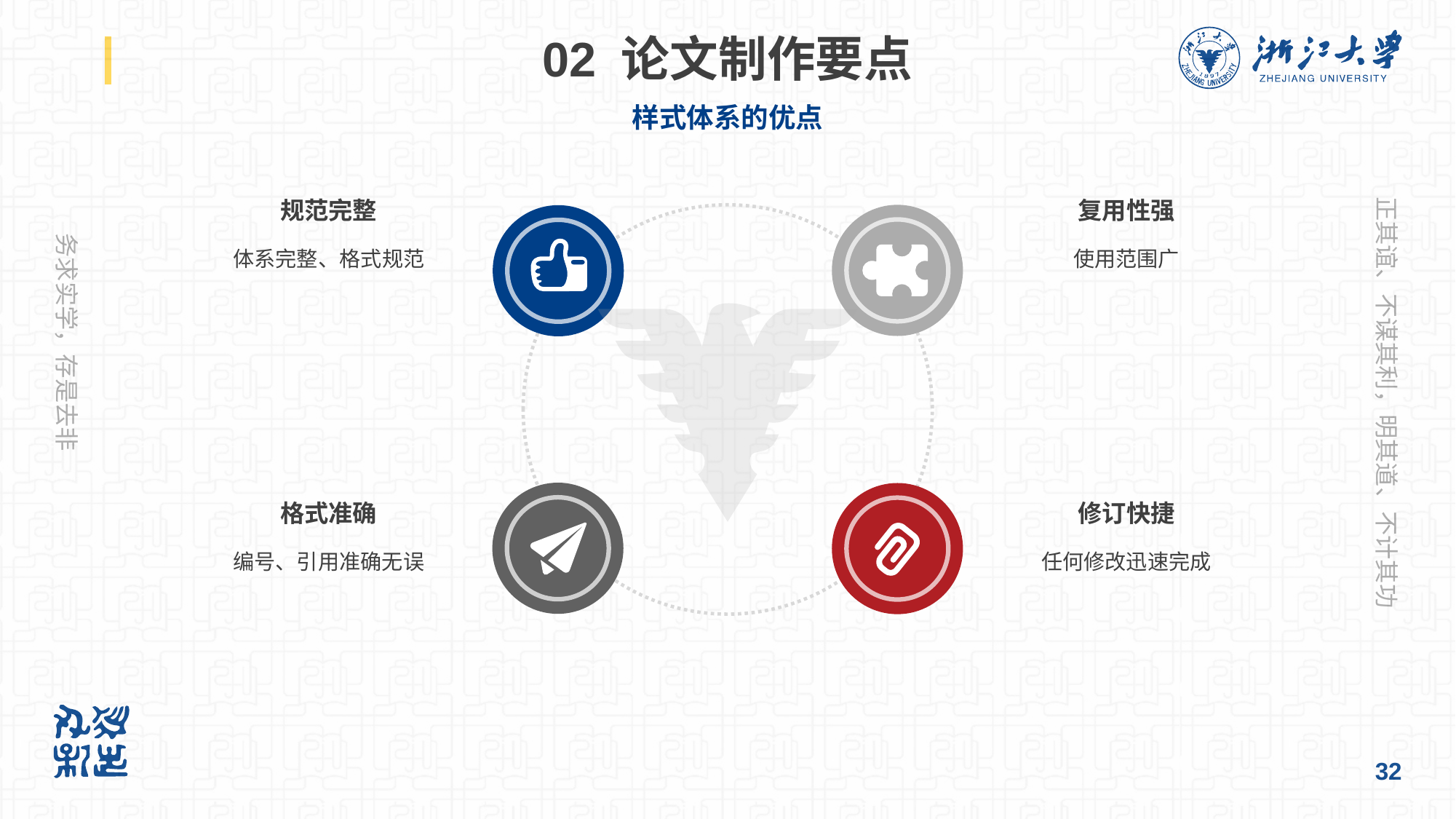

# 02 论文制作要点
样式体系的优点
规范完整
体系完整、格式规范
复用性强
使用范围广

格式准确
编号、引用准确无误

修订快捷
任何修改迅速完成

32